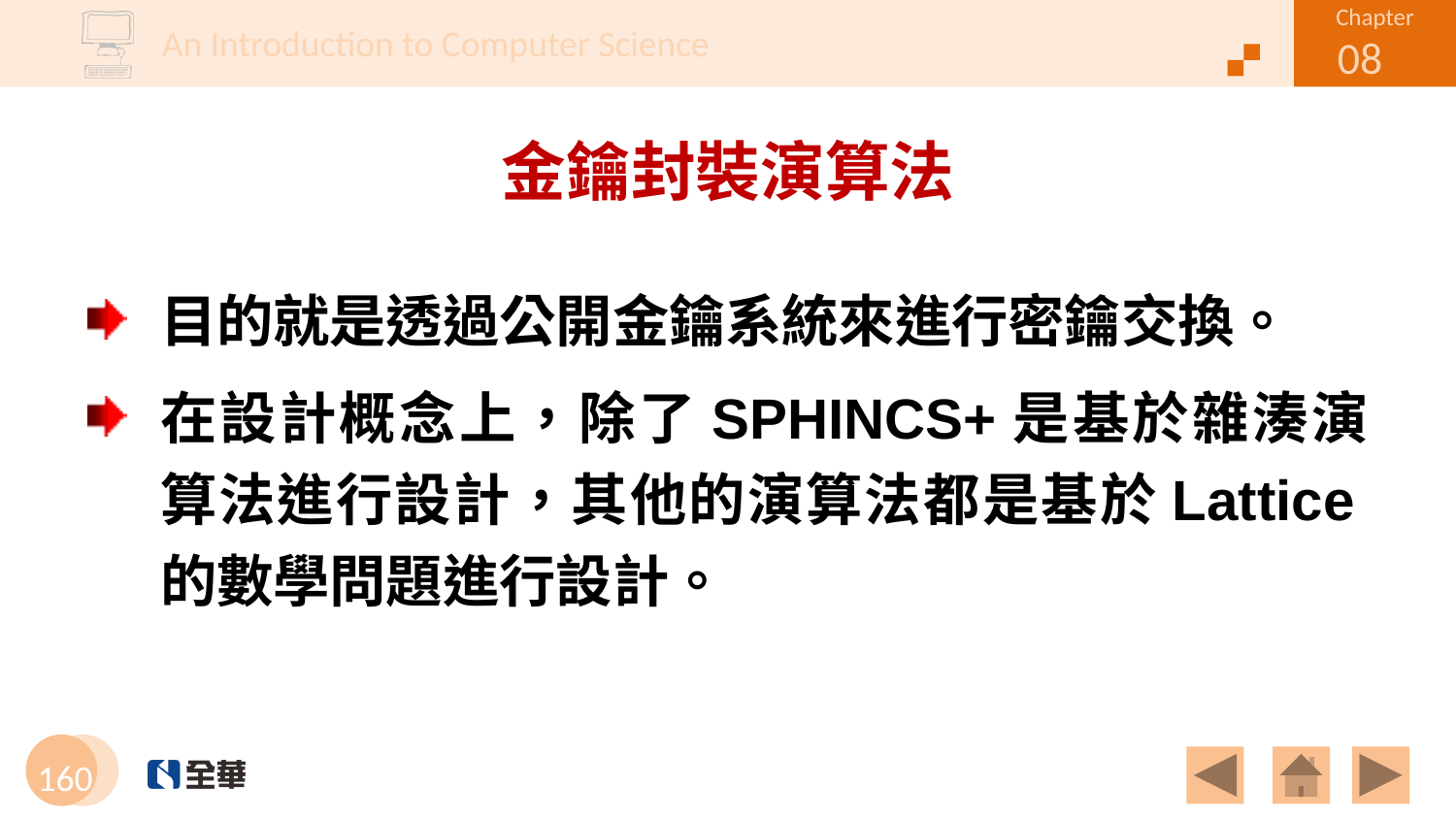

# 金鑰封裝演算法
目的就是透過公開金鑰系統來進行密鑰交換。
在設計概念上，除了SPHINCS+是基於雜湊演算法進行設計，其他的演算法都是基於Lattice的數學問題進行設計。